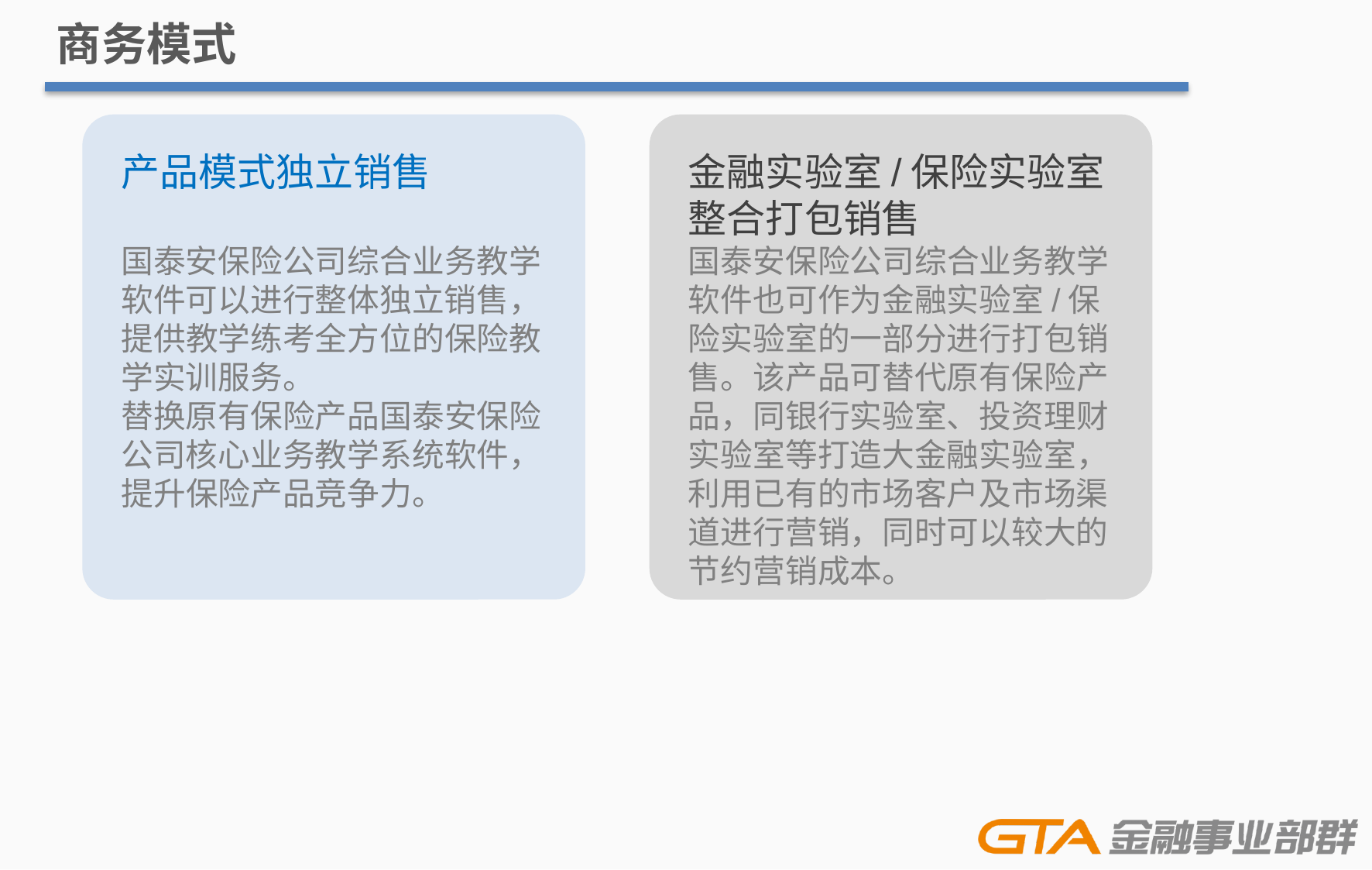

商务模式

产品模式独立销售

国泰安保险公司综合业务教学软件可以进行整体独立销售，提供教学练考全方位的保险教学实训服务。
替换原有保险产品国泰安保险公司核心业务教学系统软件，提升保险产品竞争力。
金融实验室/保险实验室整合打包销售
国泰安保险公司综合业务教学软件也可作为金融实验室/保险实验室的一部分进行打包销售。该产品可替代原有保险产品，同银行实验室、投资理财实验室等打造大金融实验室，利用已有的市场客户及市场渠道进行营销，同时可以较大的节约营销成本。